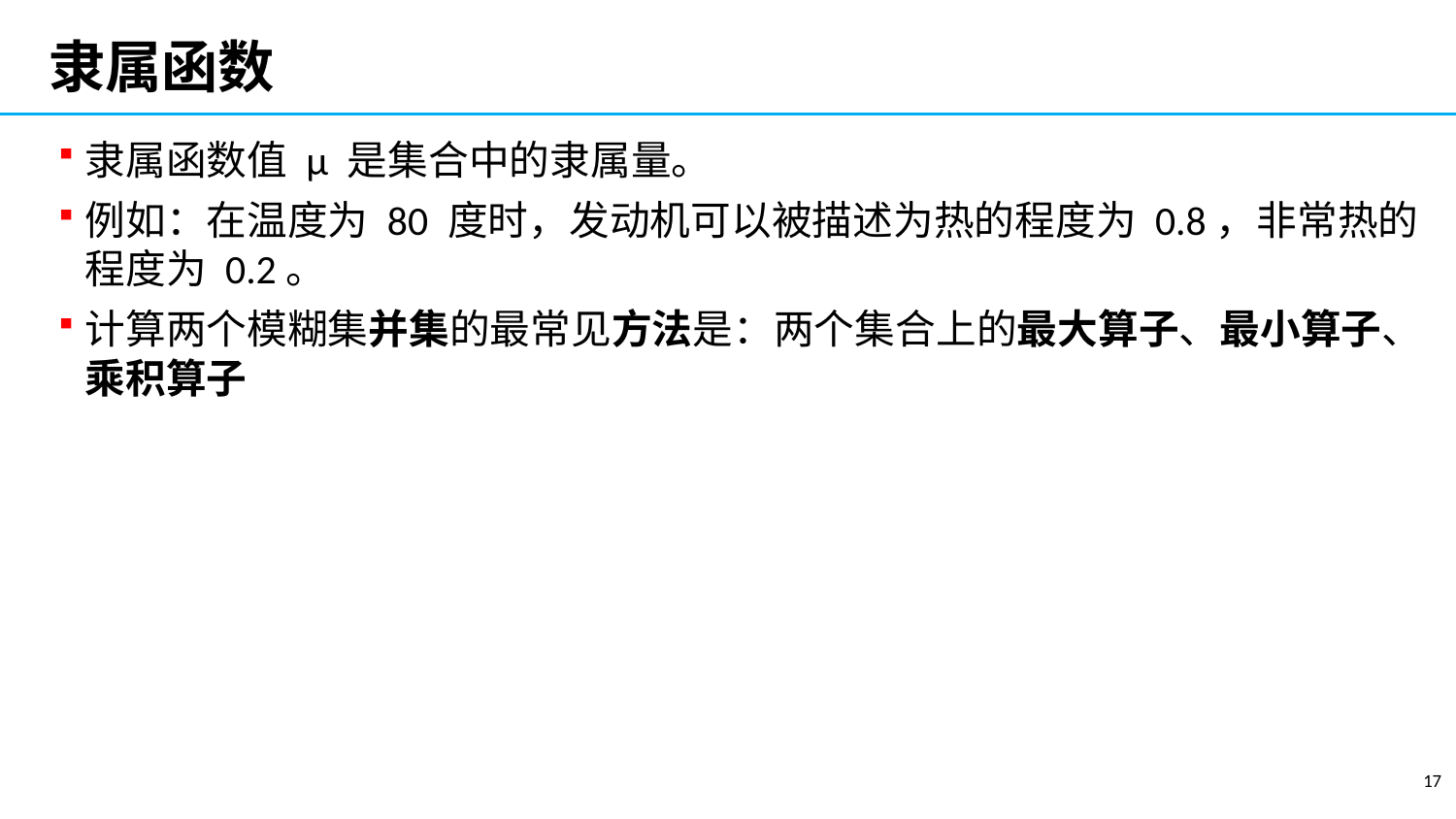

# 隶属函数
隶属函数值 μ 是集合中的隶属量。
例如：在温度为 80 度时，发动机可以被描述为热的程度为 0.8，非常热的程度为 0.2。
计算两个模糊集并集的最常见方法是：两个集合上的最大算子、最小算子、乘积算子
17